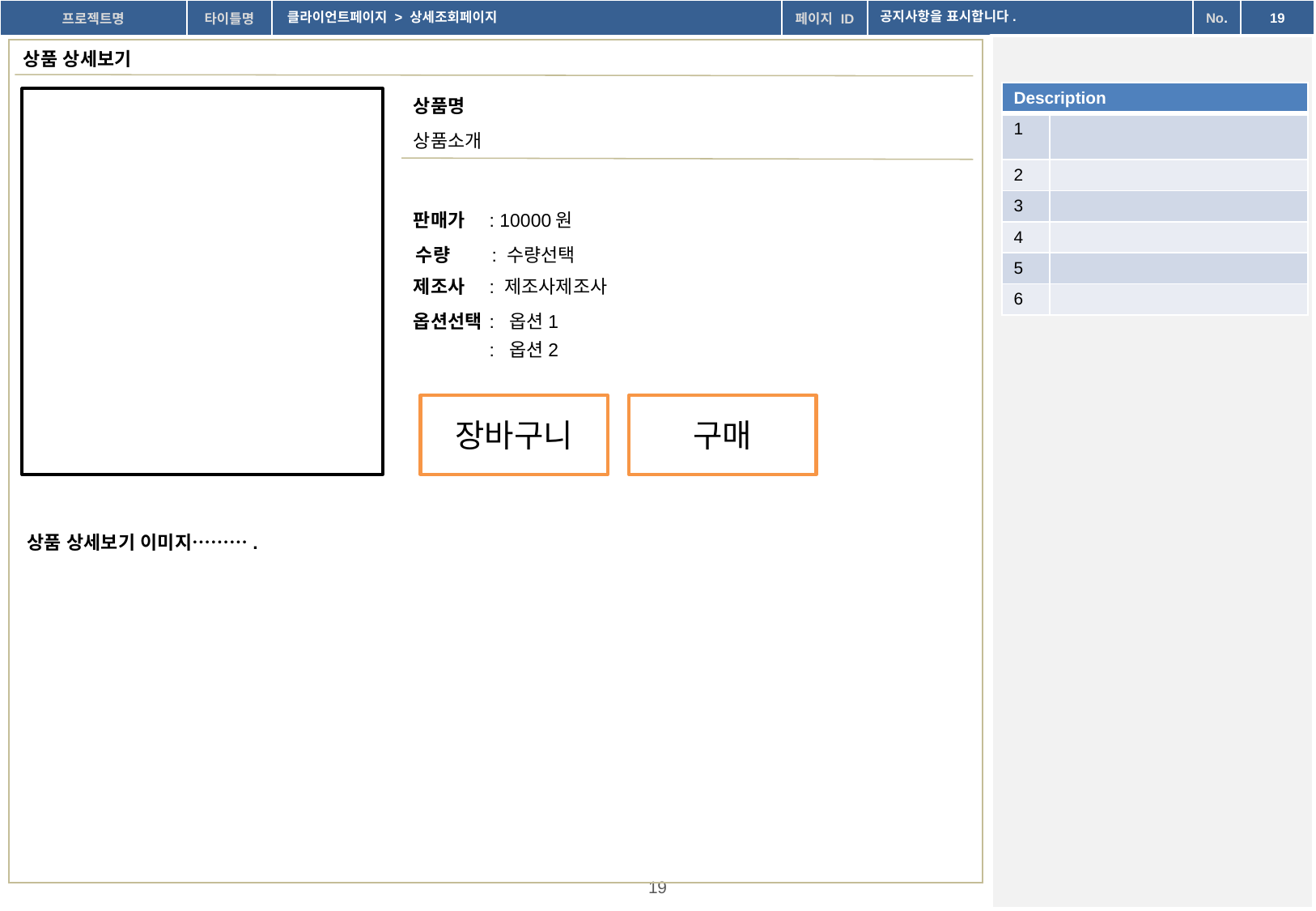

클라이언트페이지 > 상세조회페이지
공지사항을 표시합니다.

상품 상세보기
| Description |  |
| --- | --- |
| 1 |  |
| 2 |  |
| 3 |  |
| 4 |  |
| 5 |  |
| 6 |  |

상품명
상품소개
판매가
: 10000원
수량
: 수량선택
제조사
: 제조사제조사
옵션선택
:  옵션1
:  옵션2
장바구니
구매
상품 상세보기 이미지……….